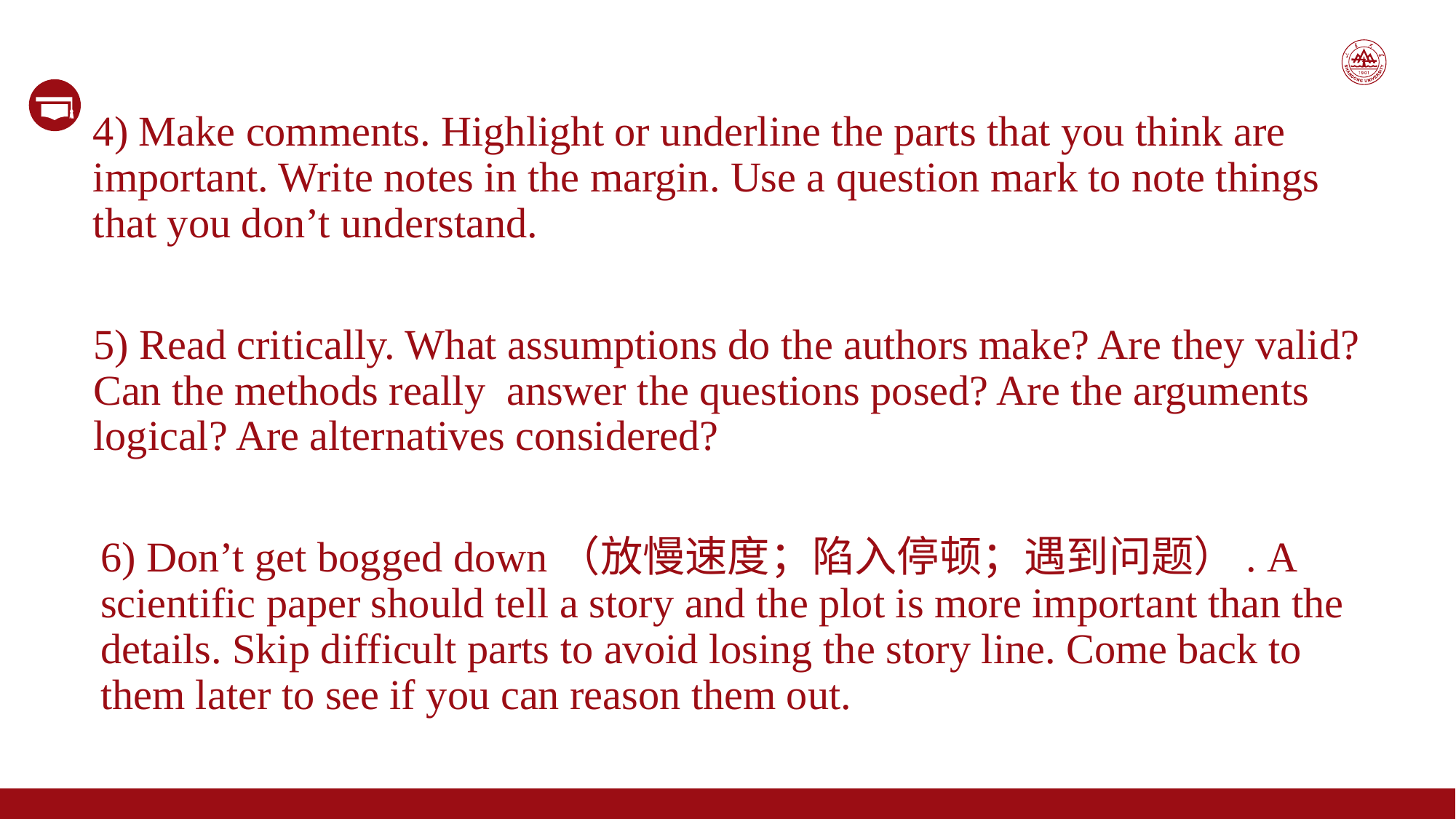

4) Make comments. Highlight or underline the parts that you think are important. Write notes in the margin. Use a question mark to note things that you don’t understand.
5) Read critically. What assumptions do the authors make? Are they valid? Can the methods really  answer the questions posed? Are the arguments logical? Are alternatives considered?
6) Don’t get bogged down（放慢速度；陷入停顿；遇到问题）. A scientific paper should tell a story and the plot is more important than the details. Skip difficult parts to avoid losing the story line. Come back to them later to see if you can reason them out.